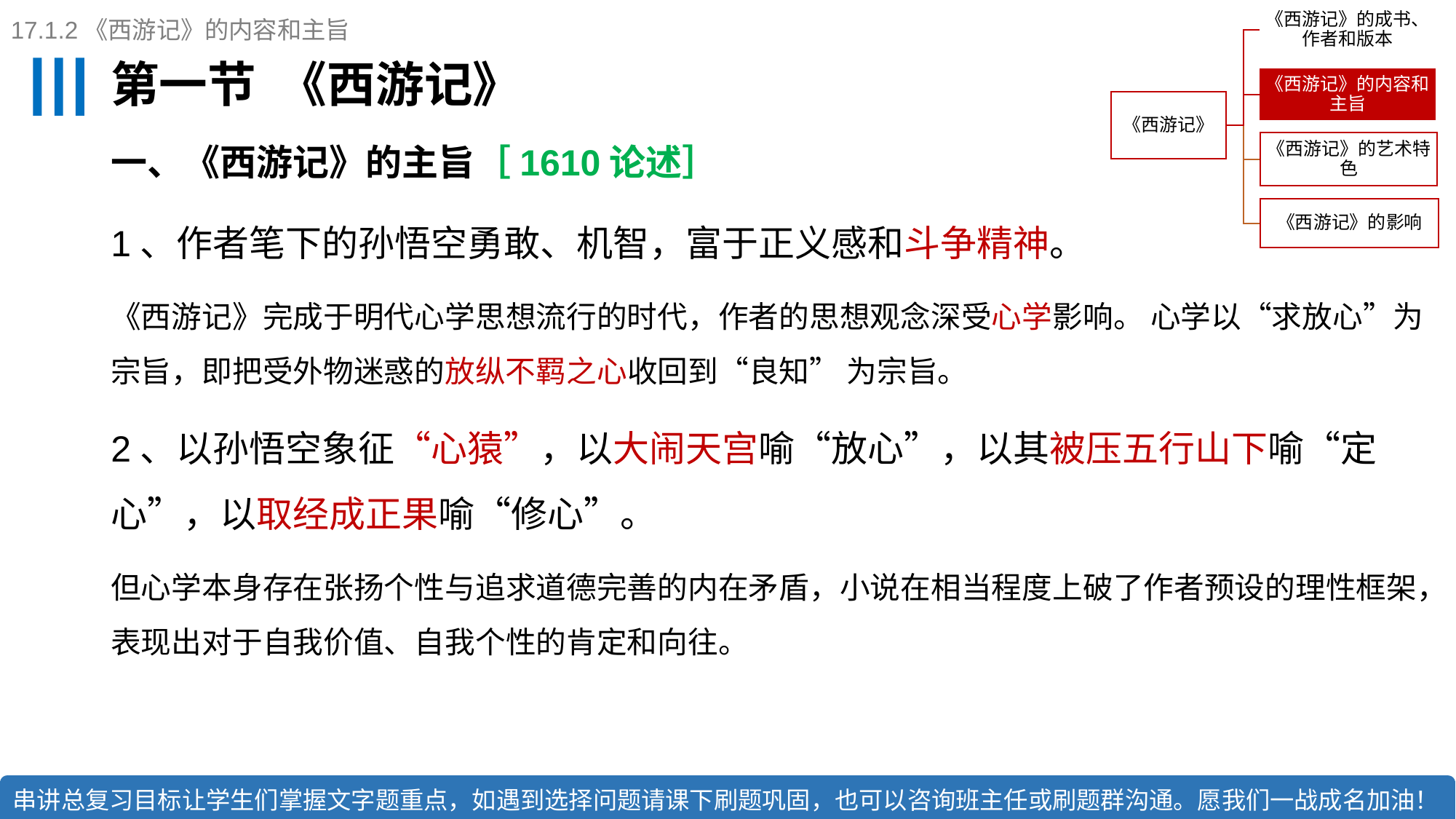

《西游记》
《西游记》的成书、作者和版本
《西游记》的内容和主旨
《西游记》的艺术特色
《西游记》的影响
17.1.2《西游记》的内容和主旨
# 第一节  《西游记》
一、《西游记》的主旨［1610论述］
1、作者笔下的孙悟空勇敢、机智，富于正义感和斗争精神。
《西游记》完成于明代心学思想流行的时代，作者的思想观念深受心学影响。 心学以“求放心”为宗旨，即把受外物迷惑的放纵不羁之心收回到“良知” 为宗旨。
2、以孙悟空象征“心猿”，以大闹天宫喻“放心”，以其被压五行山下喻“定心”，以取经成正果喻“修心”。
但心学本身存在张扬个性与追求道德完善的内在矛盾，小说在相当程度上破了作者预设的理性框架，表现出对于自我价值、自我个性的肯定和向往。